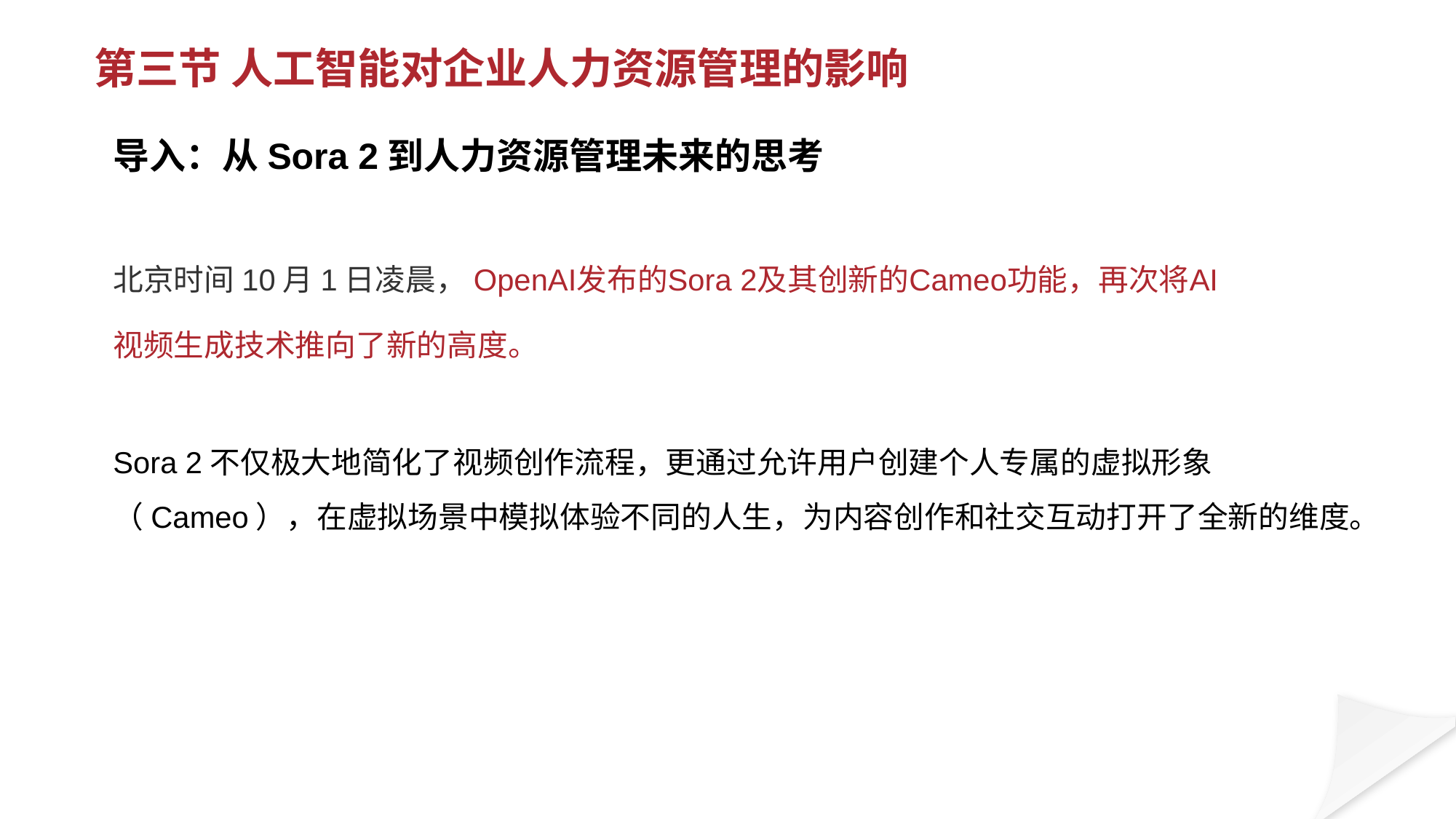

第三节 人工智能对企业人力资源管理的影响

导入：从Sora 2到人力资源管理未来的思考
北京时间10月1日凌晨，OpenAI发布的Sora 2及其创新的Cameo功能，再次将AI视频生成技术推向了新的高度。

Sora 2不仅极大地简化了视频创作流程，更通过允许用户创建个人专属的虚拟形象（Cameo），在虚拟场景中模拟体验不同的人生，为内容创作和社交互动打开了全新的维度。